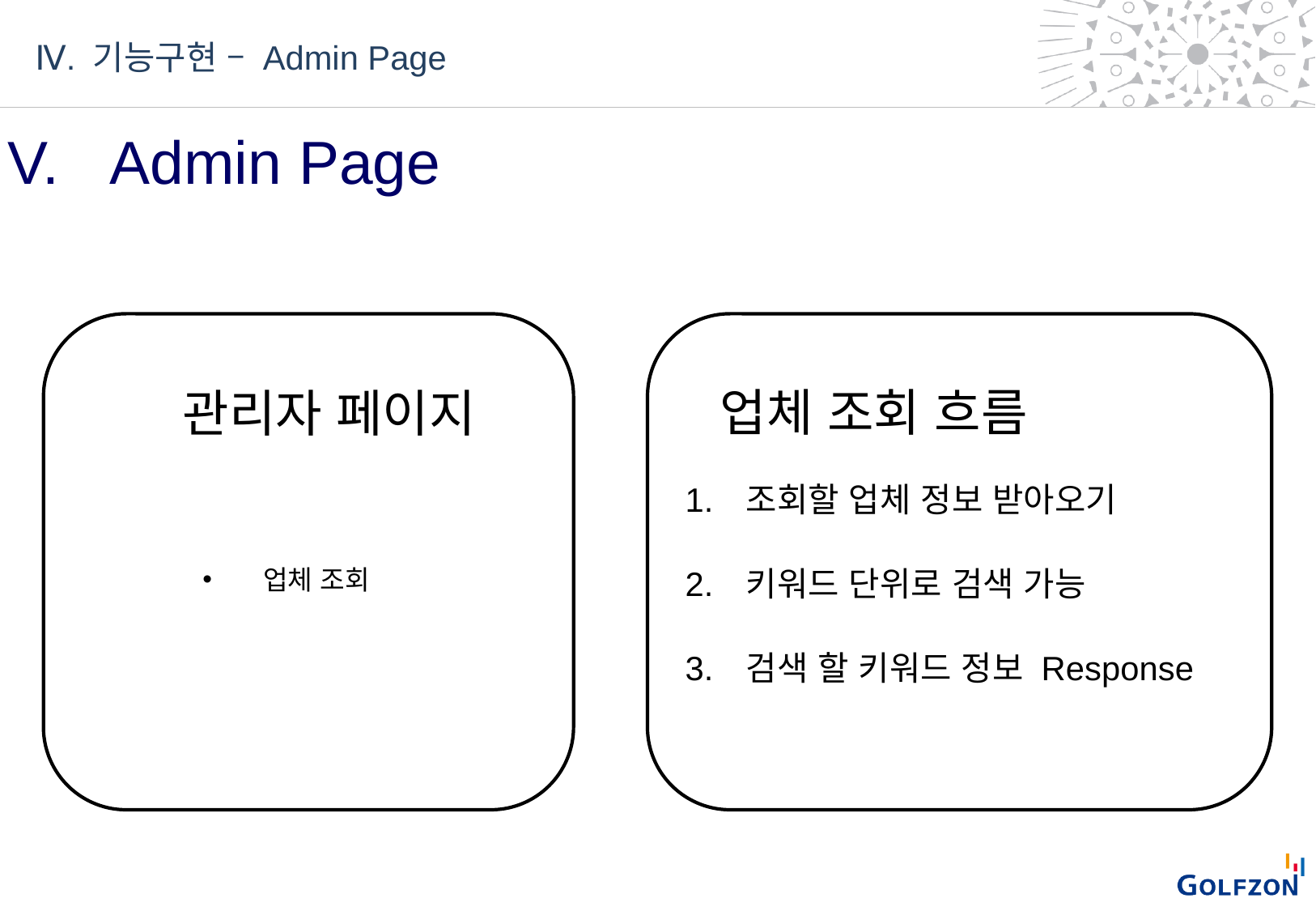

Ⅳ. 기능구현 – Admin Page
V. 	Admin Page

업체 조회

조회할 업체 정보 받아오기

키워드 단위로 검색 가능

검색 할 키워드 정보 Response

업체 조회 흐름
관리자 페이지